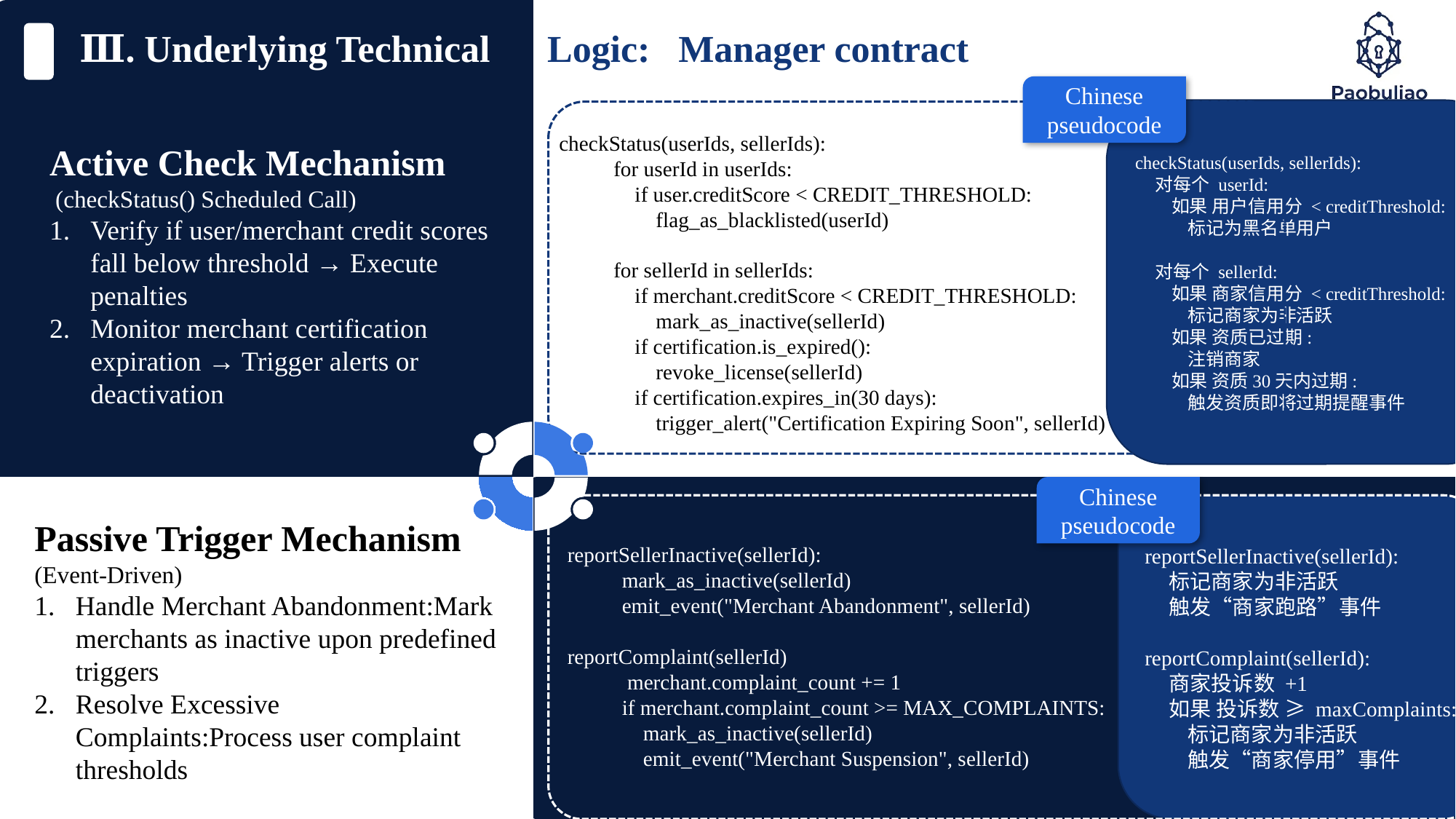

Ⅲ. Underlying Technical      Logic:   Manager contract

Chinese pseudocode
checkStatus(userIds, sellerIds):
    对每个 userId:
        如果 用户信用分 < creditThreshold:
            标记为黑名单用户

    对每个 sellerId:
        如果 商家信用分 < creditThreshold:
            标记商家为非活跃
        如果 资质已过期:
            注销商家
        如果 资质30天内过期:
            触发资质即将过期提醒事件

checkStatus(userIds, sellerIds):
for userId in userIds:
    if user.creditScore < CREDIT_THRESHOLD:
        flag_as_blacklisted(userId)

for sellerId in sellerIds:
    if merchant.creditScore < CREDIT_THRESHOLD:
        mark_as_inactive(sellerId)
    if certification.is_expired():
        revoke_license(sellerId)
    if certification.expires_in(30 days):
        trigger_alert("Certification Expiring Soon", sellerId)
Active Check Mechanism
 (checkStatus() Scheduled Call)
Verify if user/merchant credit scores fall below threshold → Execute penalties
Monitor merchant certification expiration → Trigger alerts or deactivation

Chinese pseudocode

reportSellerInactive(sellerId):
    标记商家为非活跃
    触发“商家跑路”事件

reportComplaint(sellerId):
    商家投诉数 +1
    如果 投诉数 ≥ maxComplaints:
        标记商家为非活跃
        触发“商家停用”事件
Passive Trigger Mechanism
(Event-Driven)
Handle Merchant Abandonment:Mark merchants as inactive upon predefined triggers
Resolve Excessive Complaints:Process user complaint thresholds

reportSellerInactive(sellerId):
mark_as_inactive(sellerId)
emit_event("Merchant Abandonment", sellerId)

reportComplaint(sellerId)
 merchant.complaint_count += 1
if merchant.complaint_count >= MAX_COMPLAINTS:
    mark_as_inactive(sellerId)
    emit_event("Merchant Suspension", sellerId)